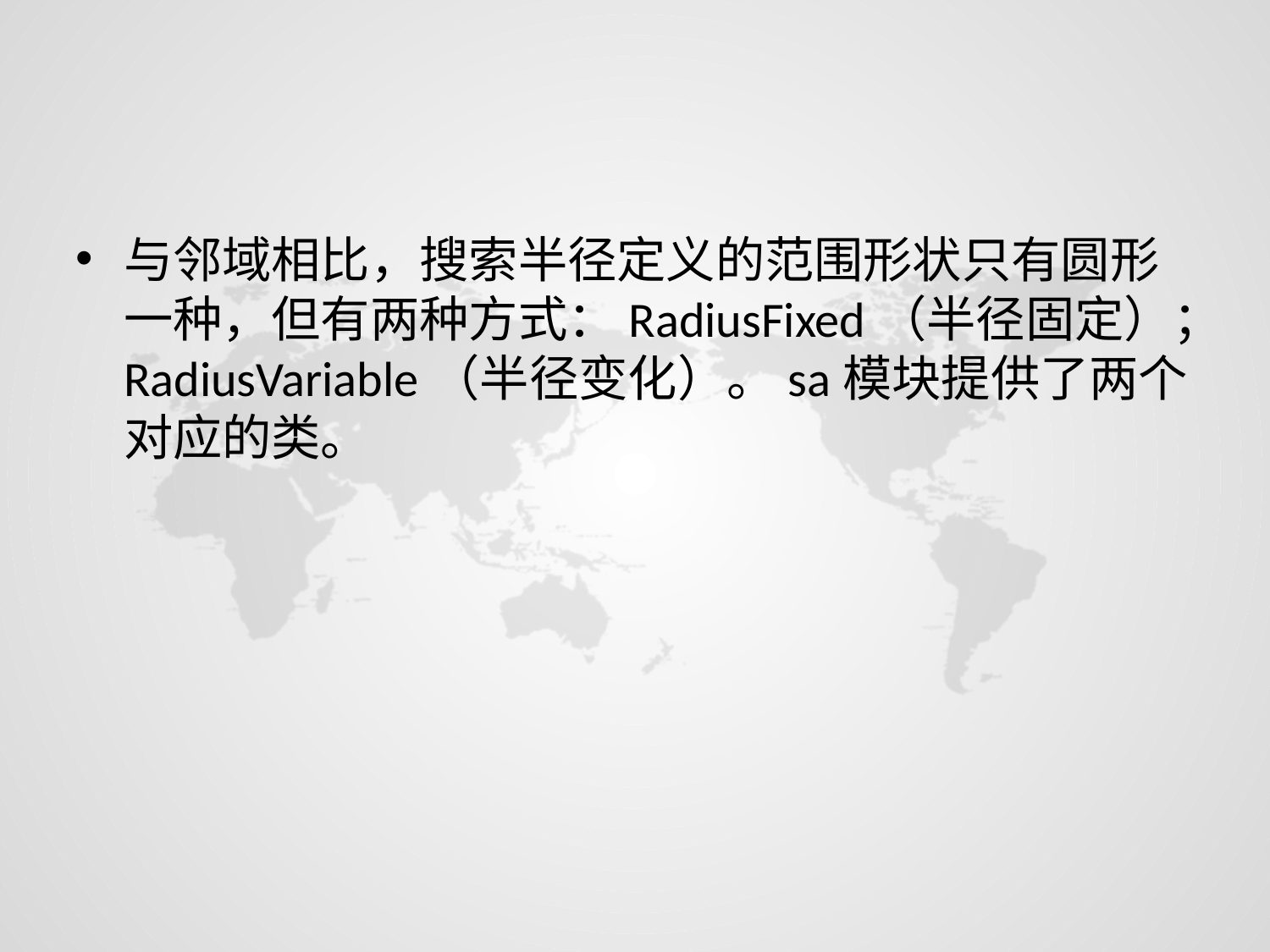

#
与邻域相比，搜索半径定义的范围形状只有圆形一种，但有两种方式：RadiusFixed（半径固定）；RadiusVariable（半径变化）。sa模块提供了两个对应的类。